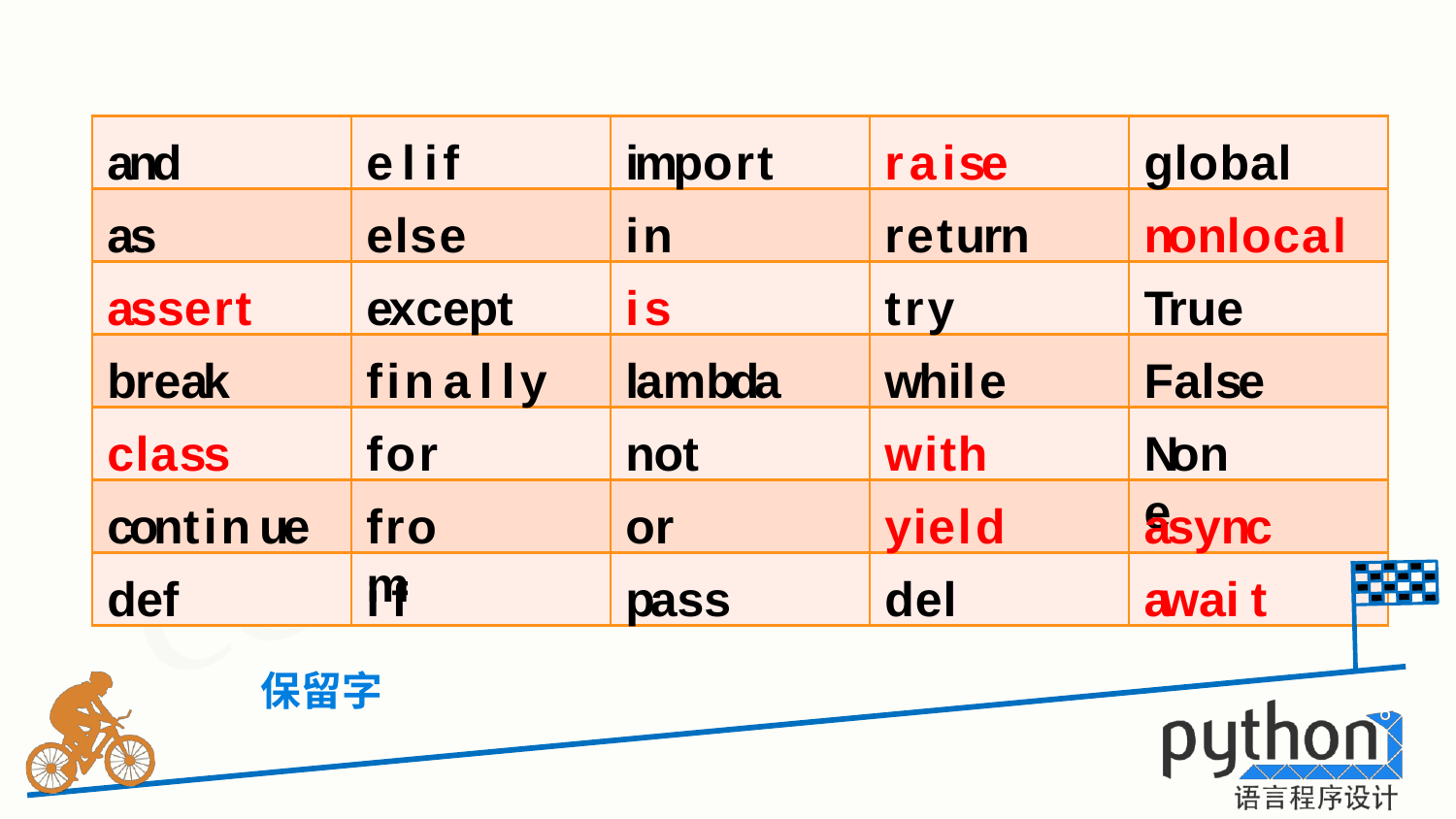

and
# elif
import
raise
global

as
else
in
return
nonlocal

assert
except
is
try
True

break
finally
lambda
while
False

class
for
not
with
None

continue
from
or
yield
async

def
if
pass
del
await

保留字